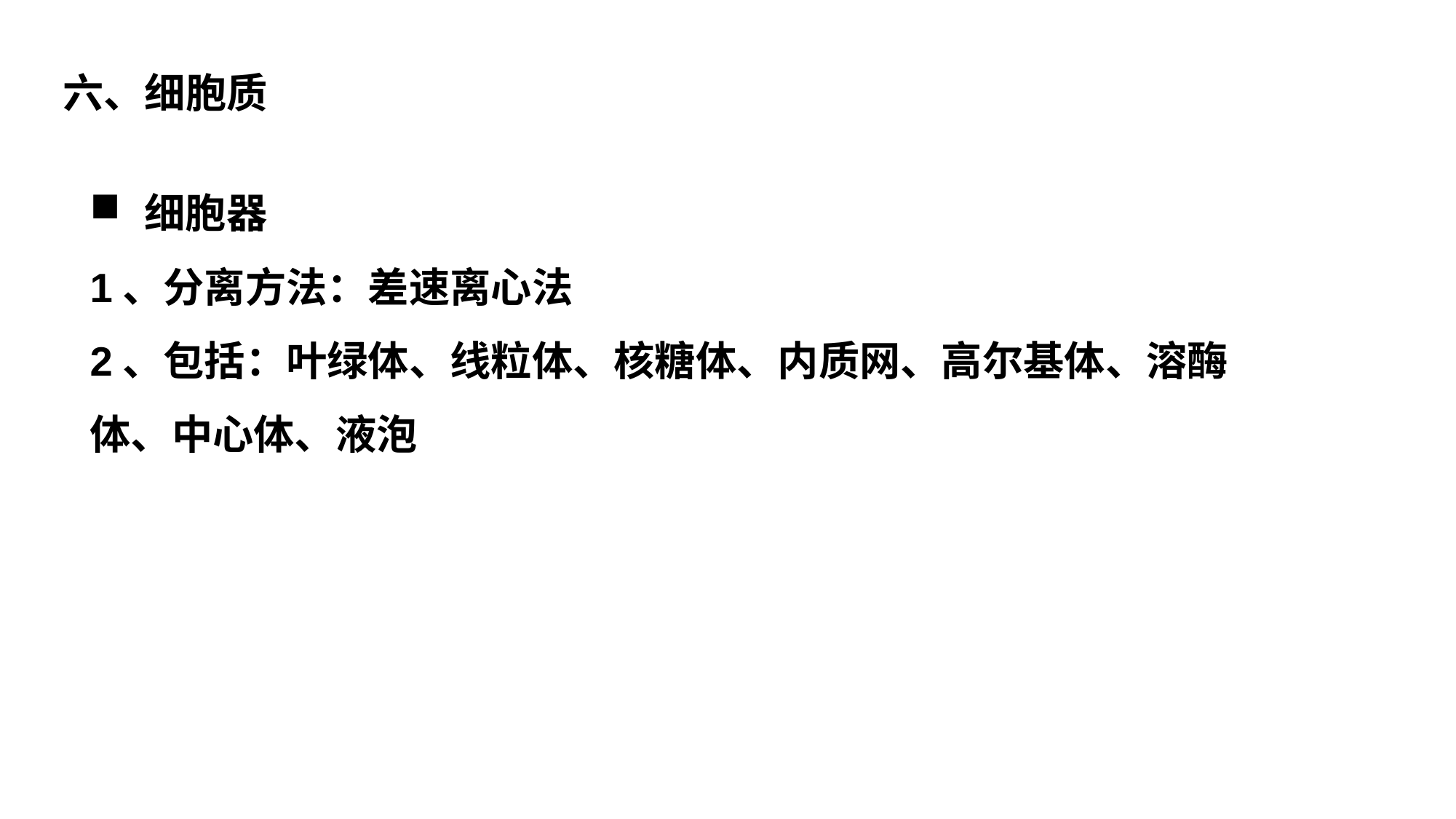

六、细胞质
细胞器
1、分离方法：差速离心法
2、包括：叶绿体、线粒体、核糖体、内质网、高尔基体、溶酶体、中心体、液泡